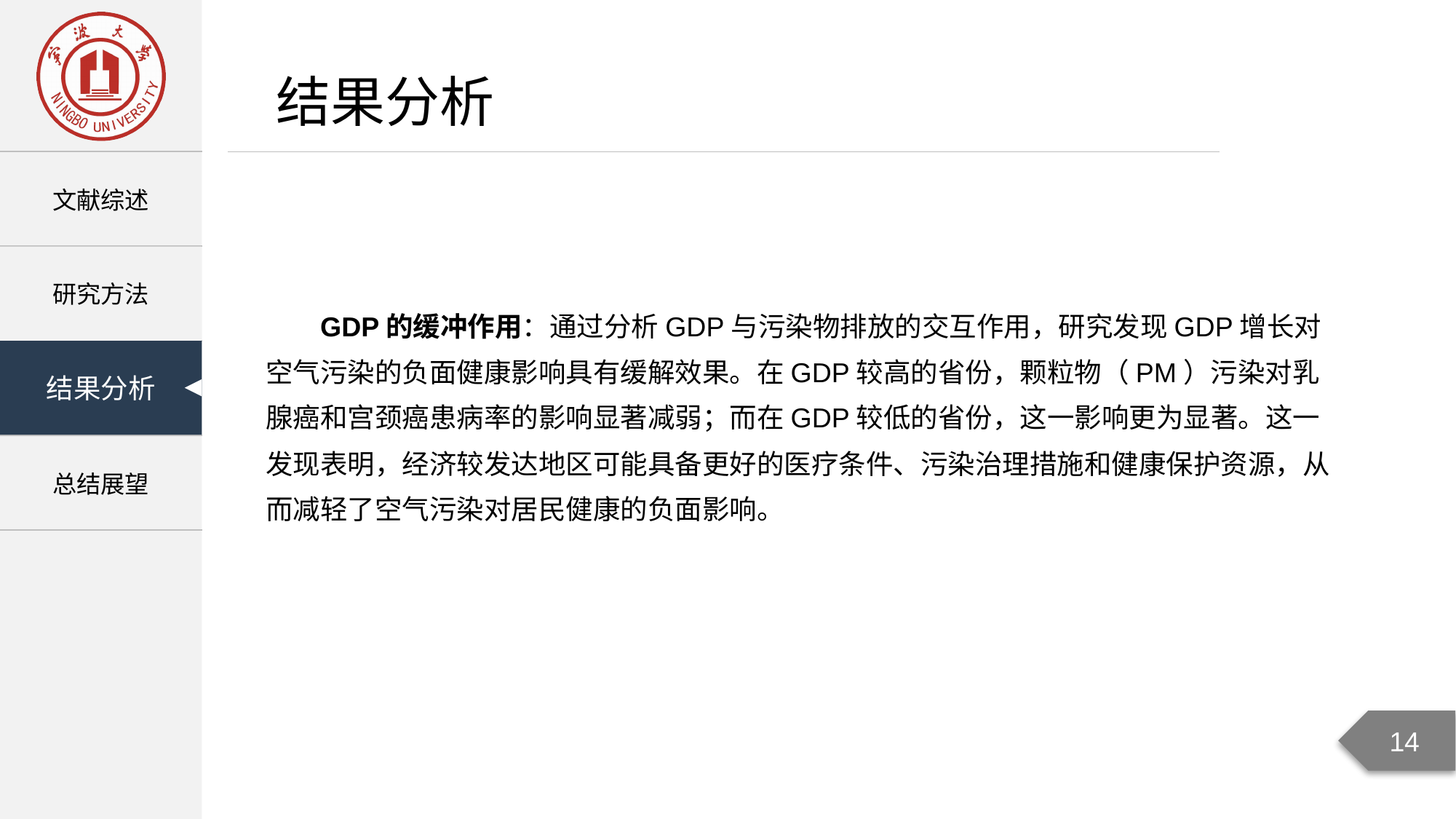

结果分析
GDP的缓冲作用：通过分析GDP与污染物排放的交互作用，研究发现GDP增长对空气污染的负面健康影响具有缓解效果。在GDP较高的省份，颗粒物（PM）污染对乳腺癌和宫颈癌患病率的影响显著减弱；而在GDP较低的省份，这一影响更为显著。这一发现表明，经济较发达地区可能具备更好的医疗条件、污染治理措施和健康保护资源，从而减轻了空气污染对居民健康的负面影响。